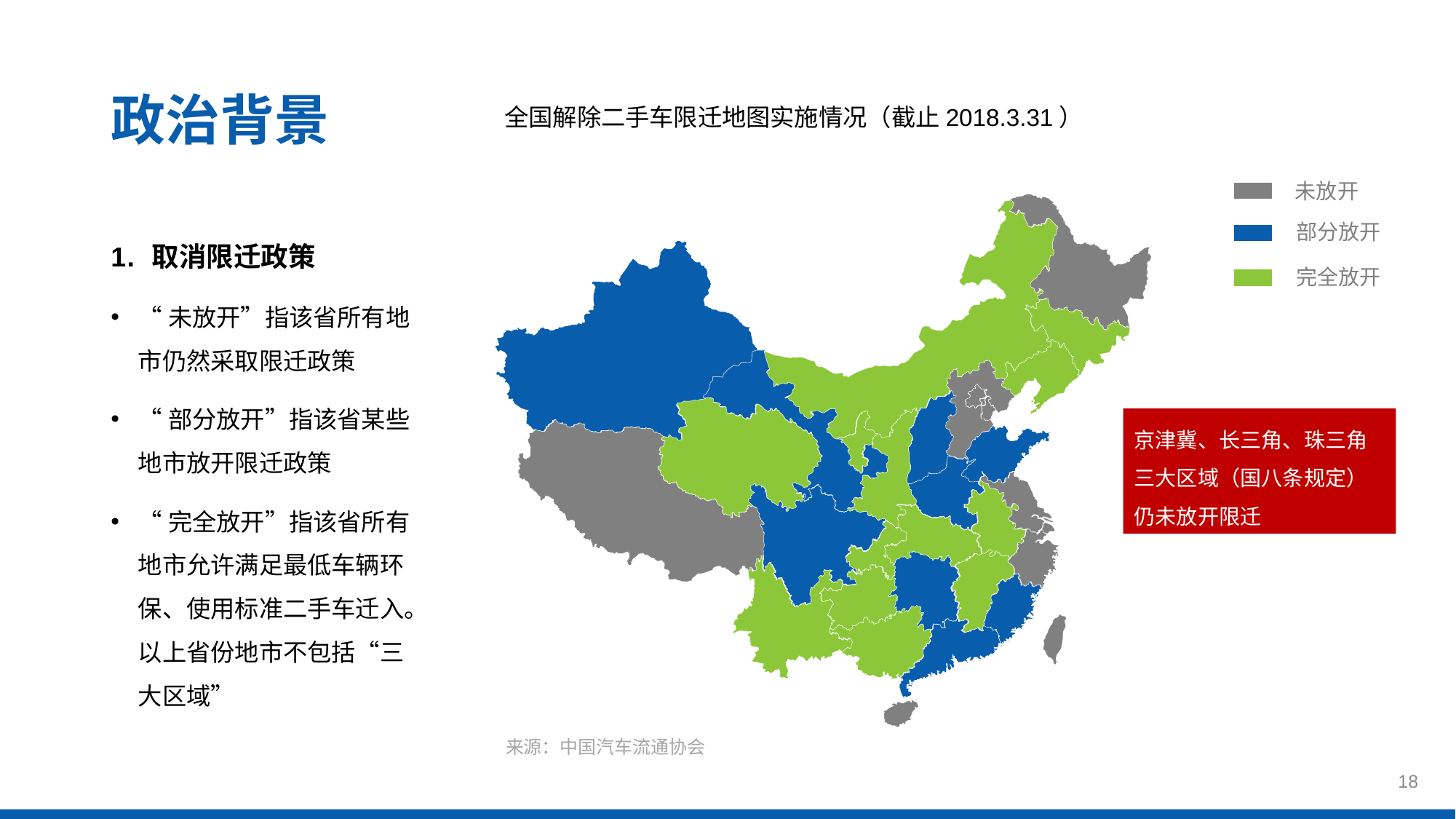

政治背景
全国解除二手车限迁地图实施情况（截止2018.3.31）
未放开

部分放开
完全放开
取消限迁政策
“未放开”指该省所有地市仍然采取限迁政策
“部分放开”指该省某些地市放开限迁政策
“完全放开”指该省所有地市允许满足最低车辆环保、使用标准二手车迁入。以上省份地市不包括“三大区域”
京津冀、长三角、珠三角三大区域（国八条规定）仍未放开限迁

来源：中国汽车流通协会
18